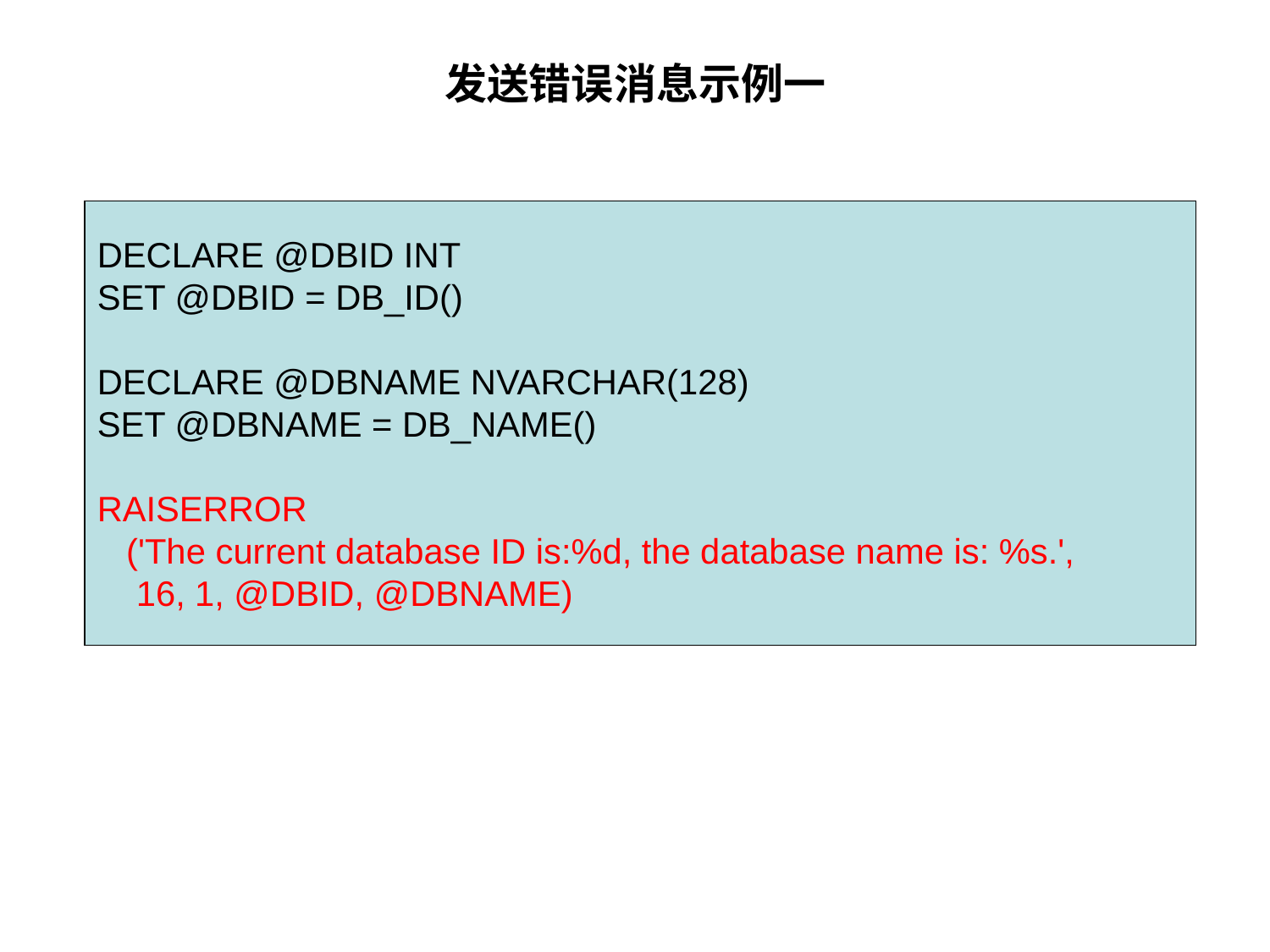

# 发送错误消息示例一
DECLARE @DBID INT
SET @DBID = DB_ID()

DECLARE @DBNAME NVARCHAR(128)
SET @DBNAME = DB_NAME()

RAISERROR
   ('The current database ID is:%d, the database name is: %s.',
    16, 1, @DBID, @DBNAME)